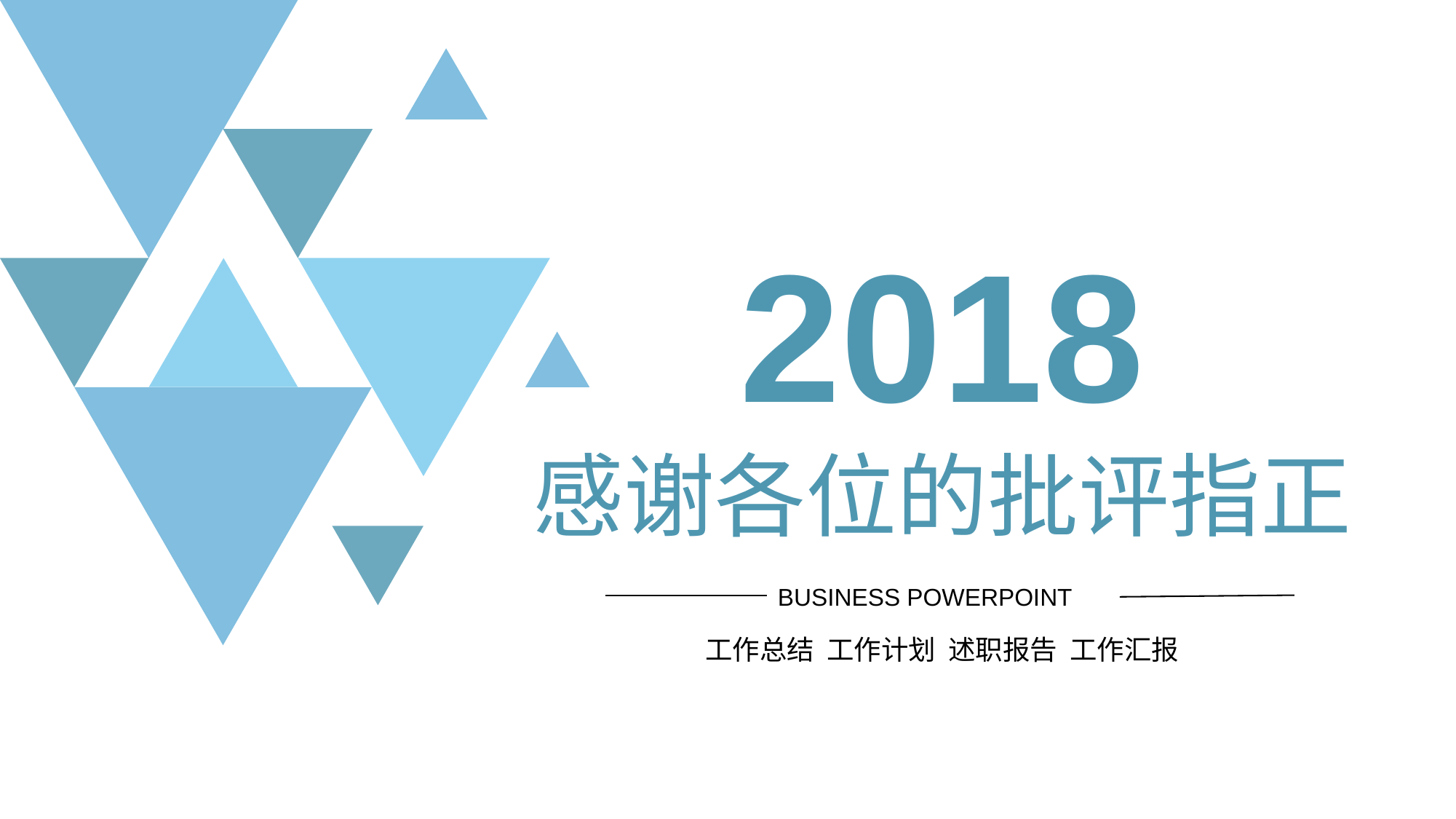

2018

感谢各位的批评指正

BUSINESS POWERPOINT
工作总结  工作计划  述职报告  工作汇报